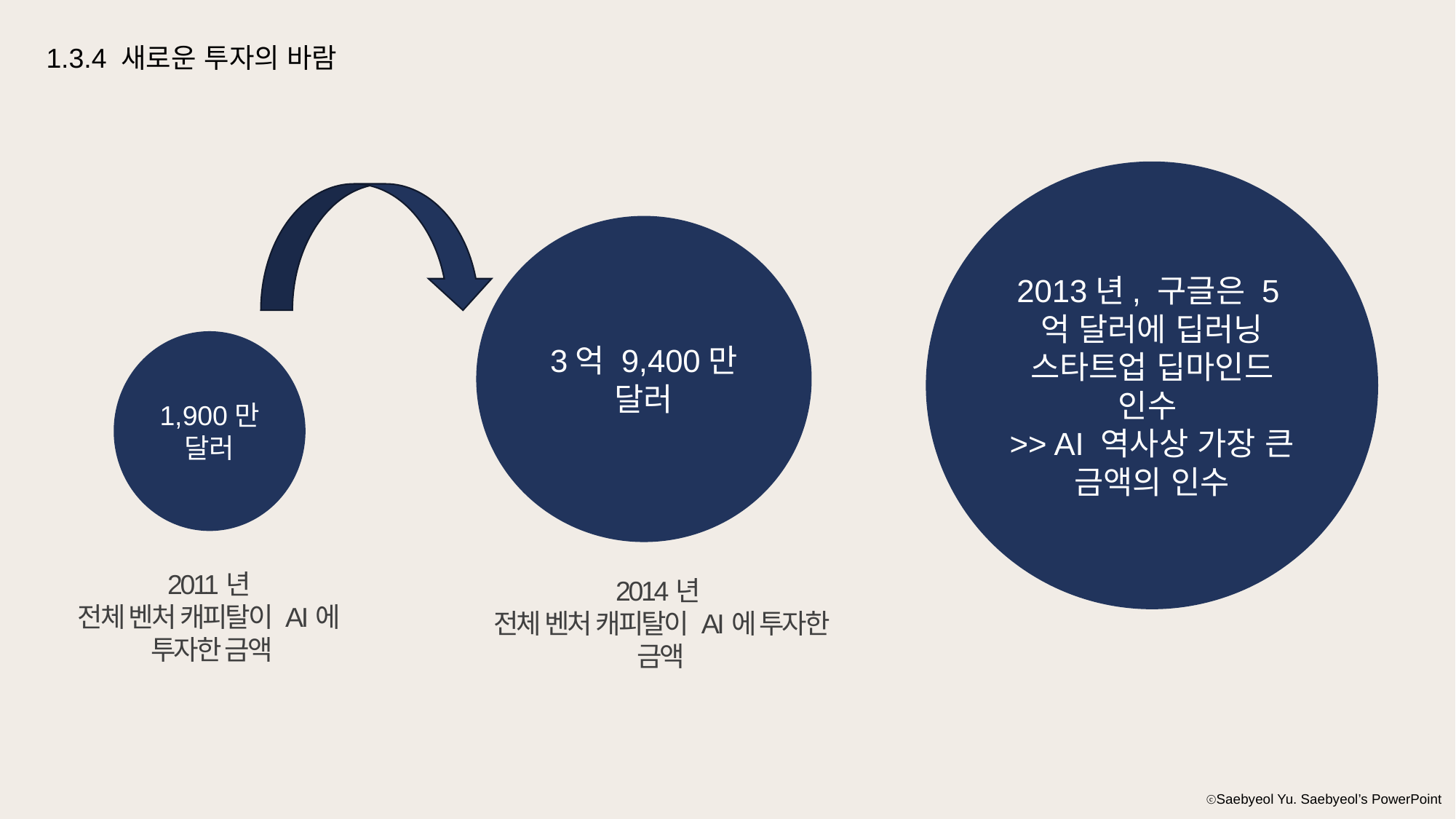

1.3.4 새로운 투자의 바람
2013년, 구글은 5억 달러에 딥러닝 스타트업 딥마인드 인수
>> AI 역사상 가장 큰 금액의 인수

3억 9,400만 달러
1,900만 달러
2011년
전체 벤처 캐피탈이 AI에
투자한 금액
2014년
전체 벤처 캐피탈이 AI에 투자한 금액